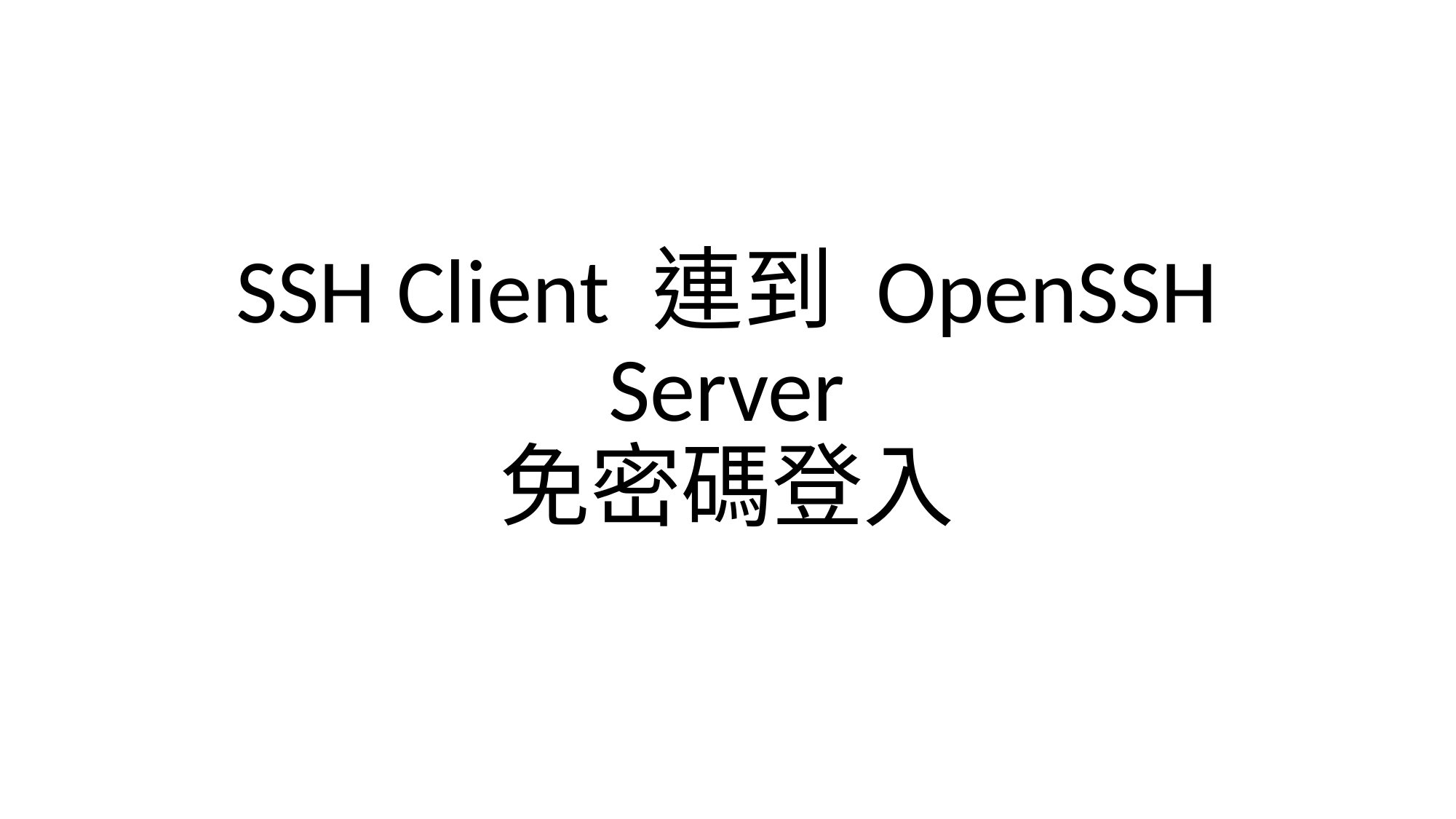

# SSH Client 連到 OpenSSH Server 免密碼登入